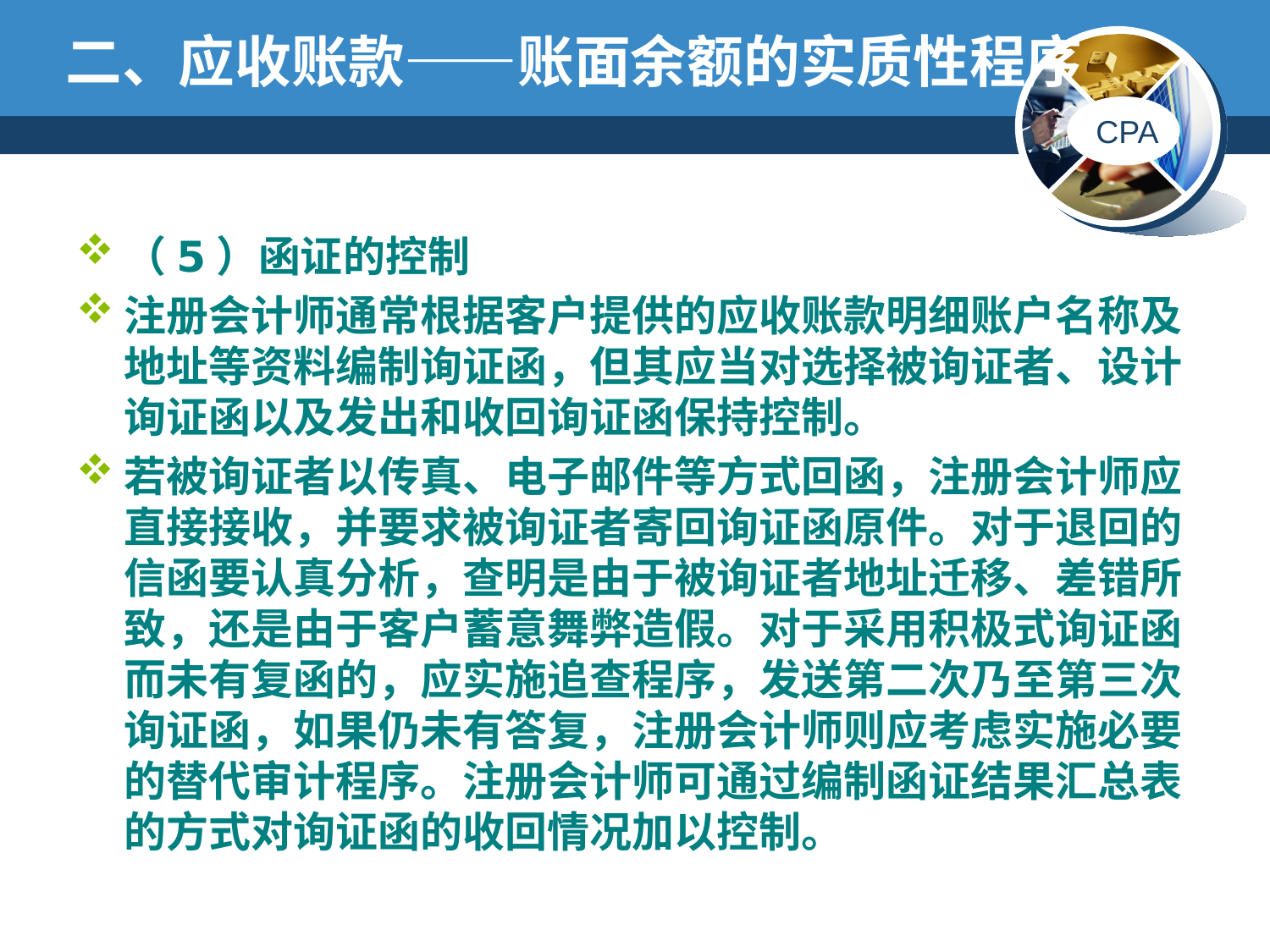

# 二、应收账款——账面余额的实质性程序

（5）函证的控制
注册会计师通常根据客户提供的应收账款明细账户名称及地址等资料编制询证函，但其应当对选择被询证者、设计询证函以及发出和收回询证函保持控制。
若被询证者以传真、电子邮件等方式回函，注册会计师应直接接收，并要求被询证者寄回询证函原件。对于退回的信函要认真分析，查明是由于被询证者地址迁移、差错所致，还是由于客户蓄意舞弊造假。对于采用积极式询证函而未有复函的，应实施追查程序，发送第二次乃至第三次询证函，如果仍未有答复，注册会计师则应考虑实施必要的替代审计程序。注册会计师可通过编制函证结果汇总表的方式对询证函的收回情况加以控制。